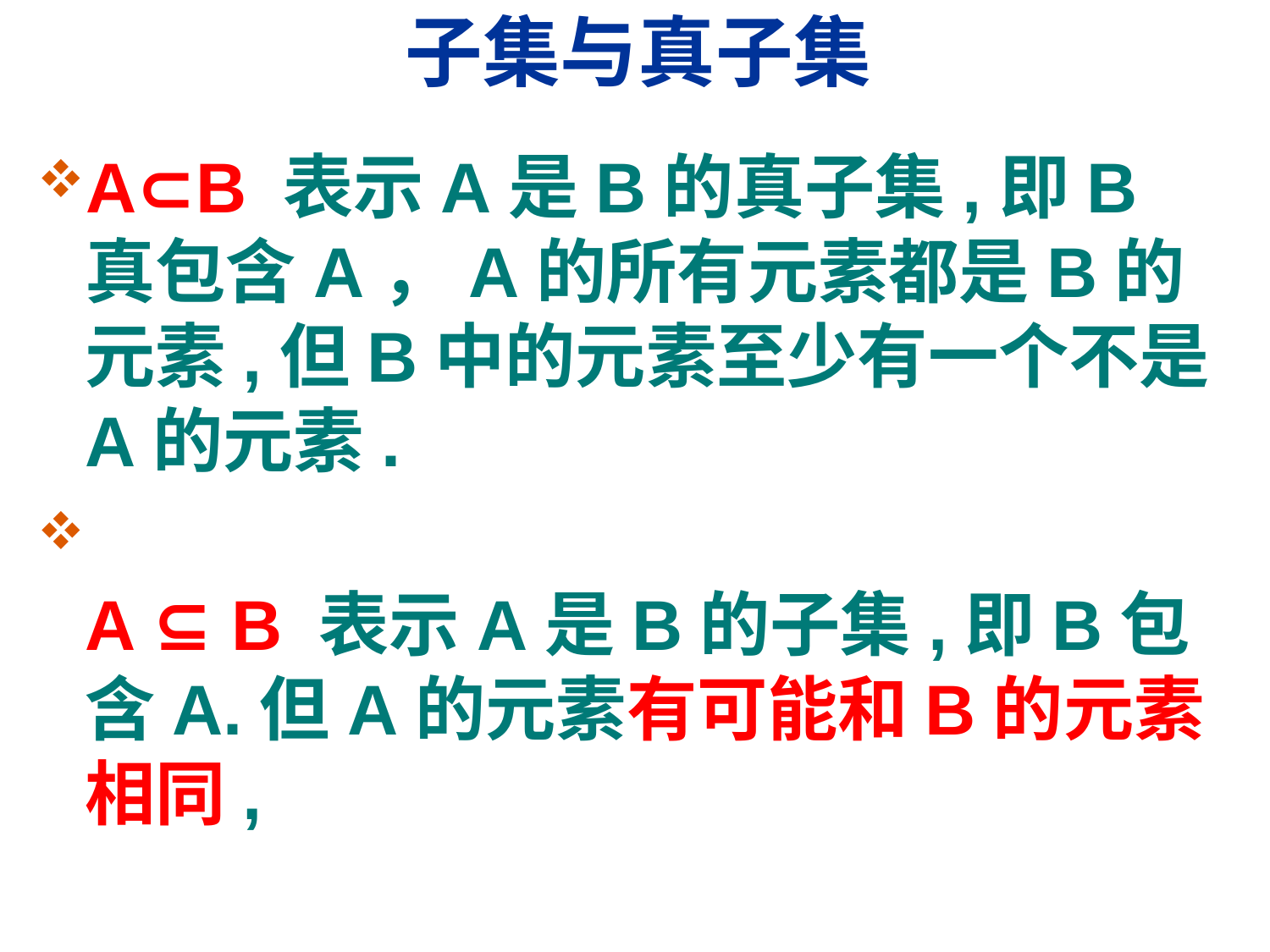

# 子集与真子集
A⊂B 表示A是B的真子集,即B真包含A，A的所有元素都是B的元素,但B中的元素至少有一个不是A的元素.
A ⊆ B 表示A是B的子集,即B包含A.但A的元素有可能和B的元素相同,